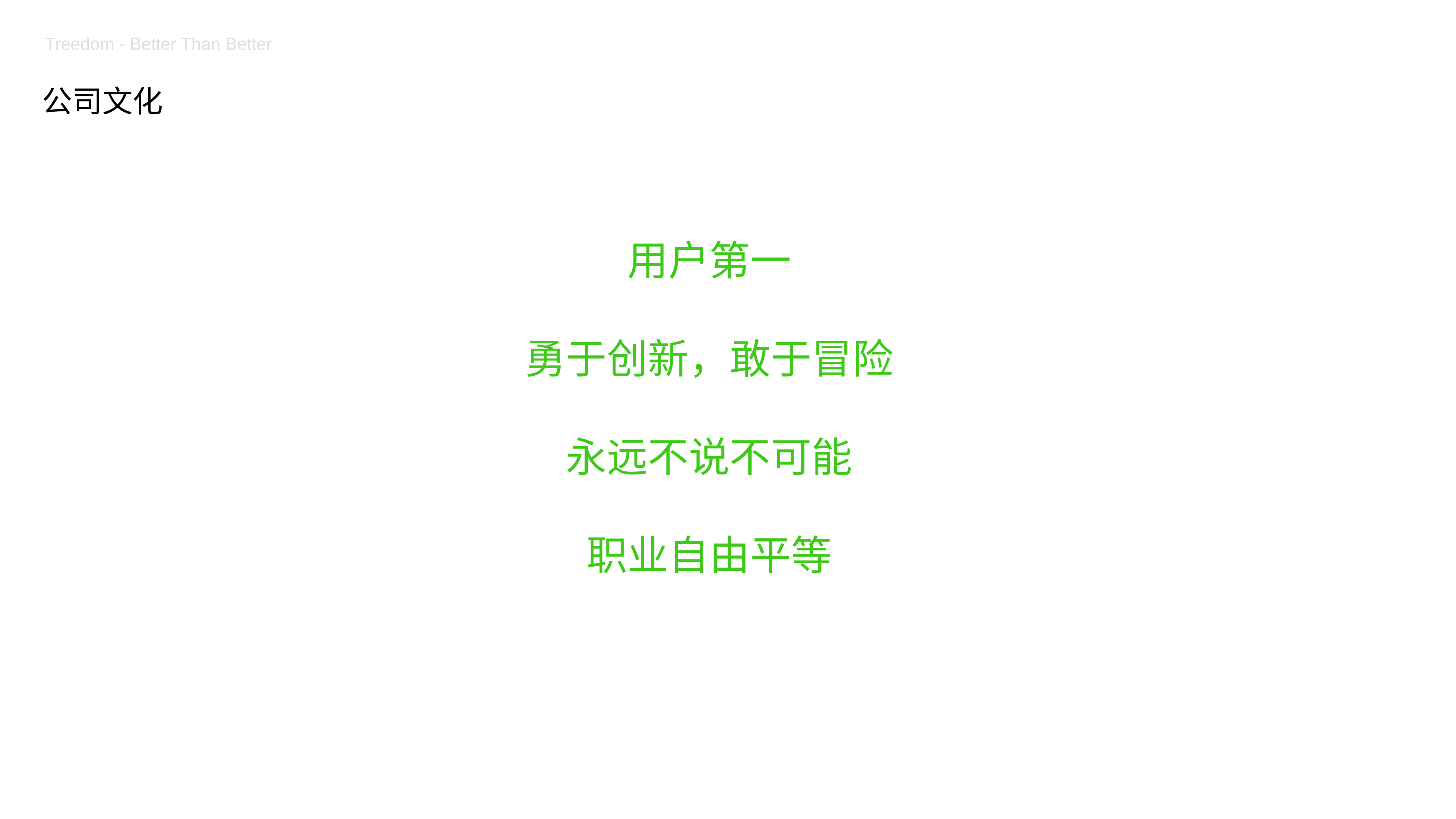

Treedom - Better Than Better
公司文化
用户第一
勇于创新，敢于冒险
永远不说不可能
职业自由平等